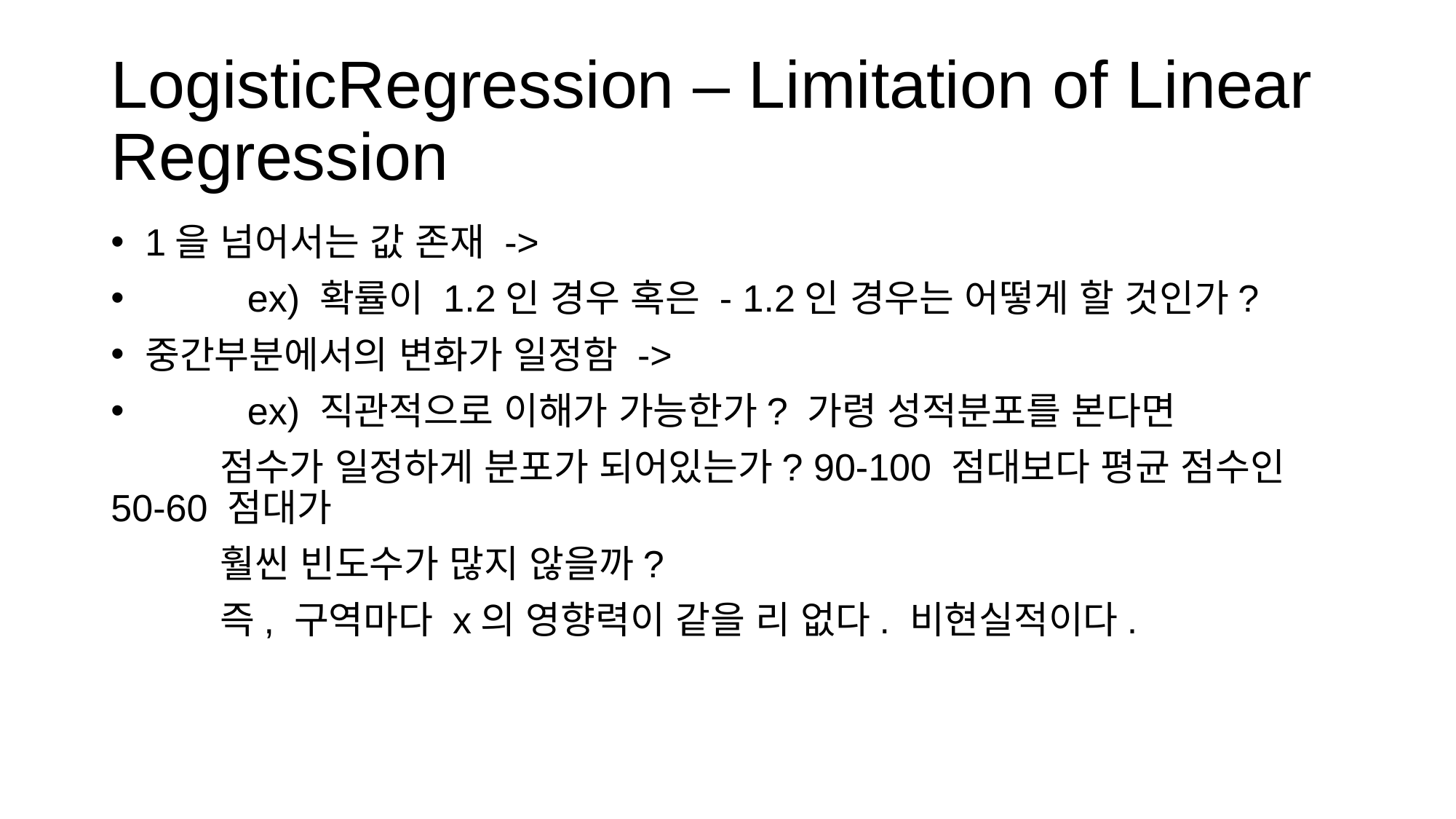

# LogisticRegression – Limitation of Linear Regression
1을 넘어서는 값 존재 ->
	ex) 확률이 1.2인 경우 혹은 - 1.2인 경우는 어떻게 할 것인가?
중간부분에서의 변화가 일정함 ->
	ex) 직관적으로 이해가 가능한가? 가령 성적분포를 본다면
	점수가 일정하게 분포가 되어있는가? 90-100 점대보다 평균 점수인 50-60 점대가
	훨씬 빈도수가 많지 않을까?
	즉, 구역마다 x의 영향력이 같을 리 없다. 비현실적이다.